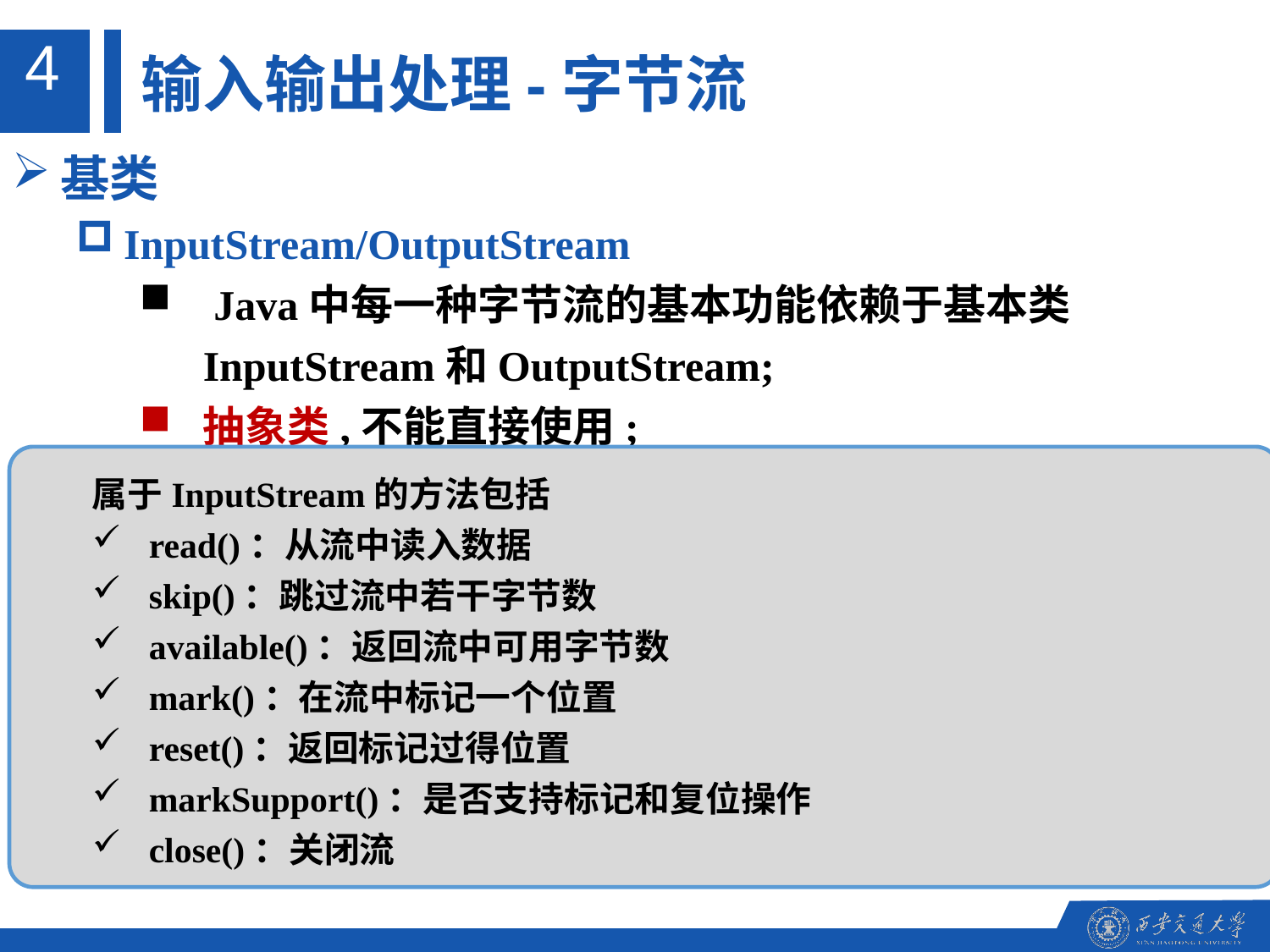

4
输入输出处理-字节流
基类
InputStream/OutputStream
 Java中每一种字节流的基本功能依赖于基本类InputStream和OutputStream;
抽象类,不能直接使用;
属于InputStream的方法包括
 read()：从流中读入数据
 skip()：跳过流中若干字节数
 available()：返回流中可用字节数
 mark()：在流中标记一个位置
 reset()：返回标记过得位置
 markSupport()：是否支持标记和复位操作
 close()：关闭流